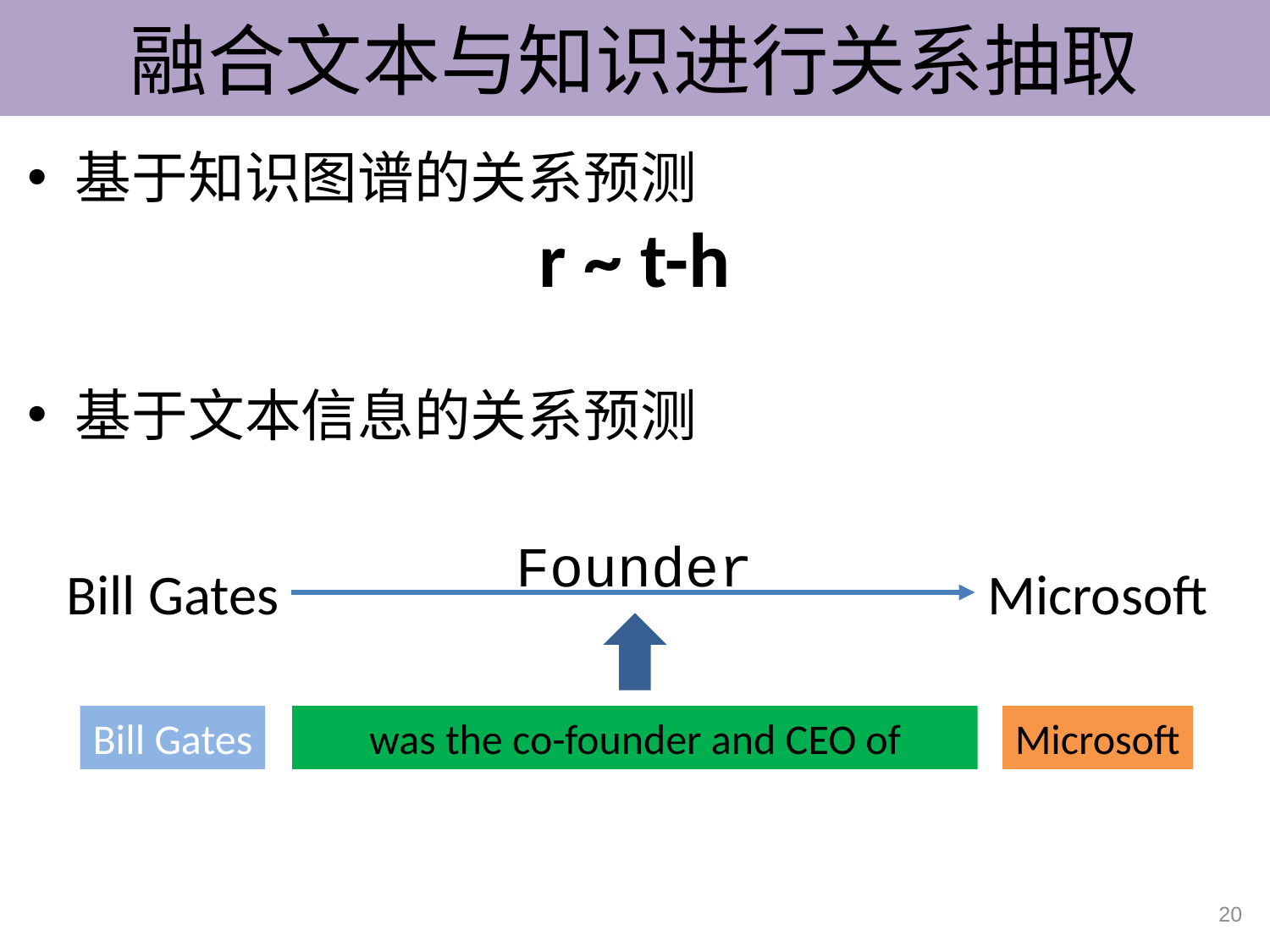

# 融合文本与知识进行关系抽取
基于知识图谱的关系预测

基于文本信息的关系预测

r ~ t-h
Founder
Bill Gates
Microsoft

Microsoft
Bill Gates
was the co-founder and CEO of
20